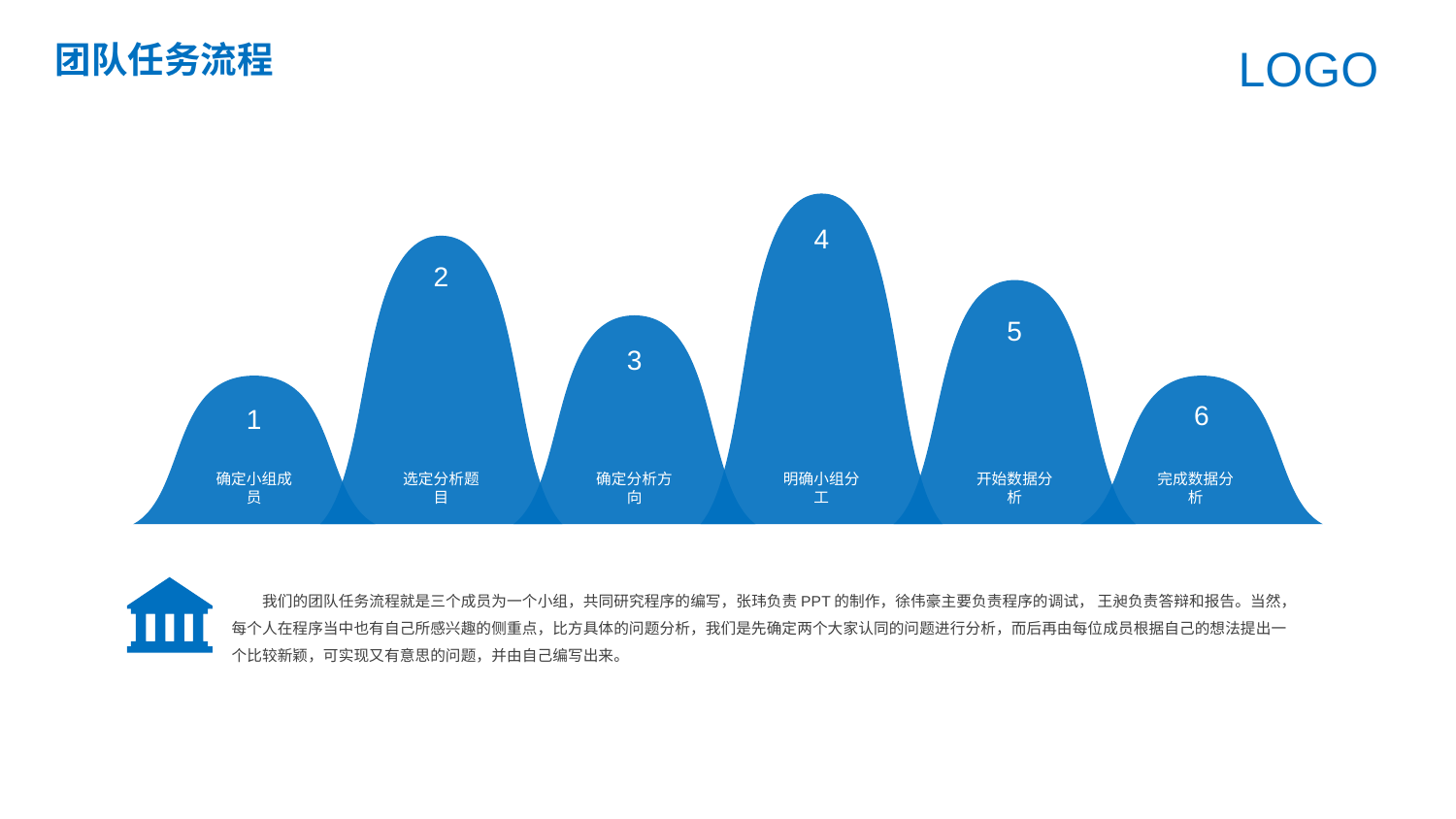

团队任务流程
LOGO

4

2

5

3

6
1
确定小组成员
选定分析题目
确定分析方向
明确小组分工
开始数据分析
完成数据分析

        我们的团队任务流程就是三个成员为一个小组，共同研究程序的编写，张玮负责PPT的制作，徐伟豪主要负责程序的调试， 王昶负责答辩和报告。当然，每个人在程序当中也有自己所感兴趣的侧重点，比方具体的问题分析，我们是先确定两个大家认同的问题进行分析，而后再由每位成员根据自己的想法提出一个比较新颖，可实现又有意思的问题，并由自己编写出来。